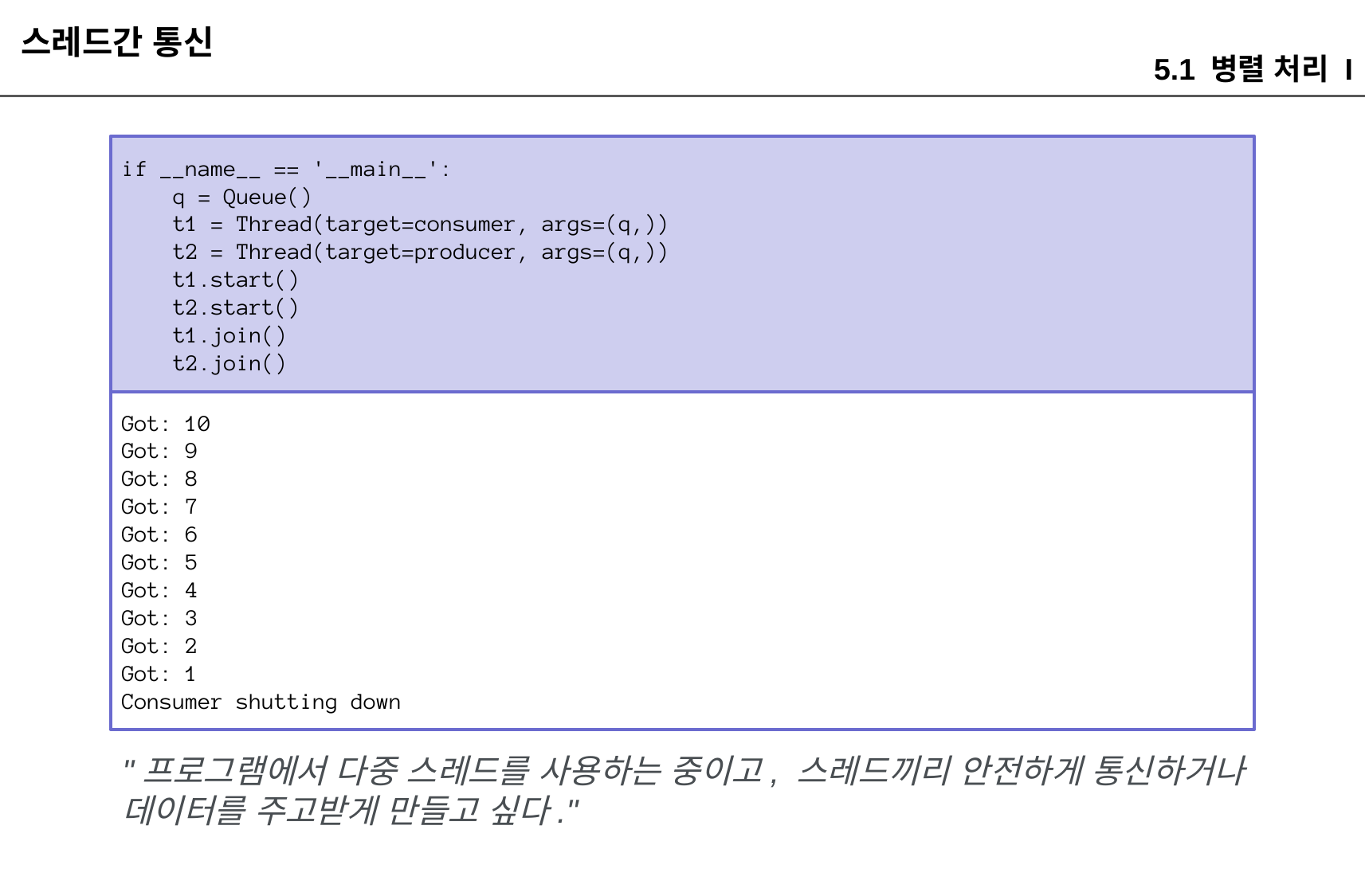

스레드간 통신
5.1 병렬 처리 I
if __name__ == '__main__':
    q = Queue()
    t1 = Thread(target=consumer, args=(q,))
    t2 = Thread(target=producer, args=(q,))
    t1.start()
    t2.start()
    t1.join()
    t2.join()
Got: 10
Got: 9
Got: 8
Got: 7
Got: 6
Got: 5
Got: 4
Got: 3
Got: 2
Got: 1
Consumer shutting down
"프로그램에서 다중 스레드를 사용하는 중이고, 스레드끼리 안전하게 통신하거나 데이터를 주고받게 만들고 싶다."